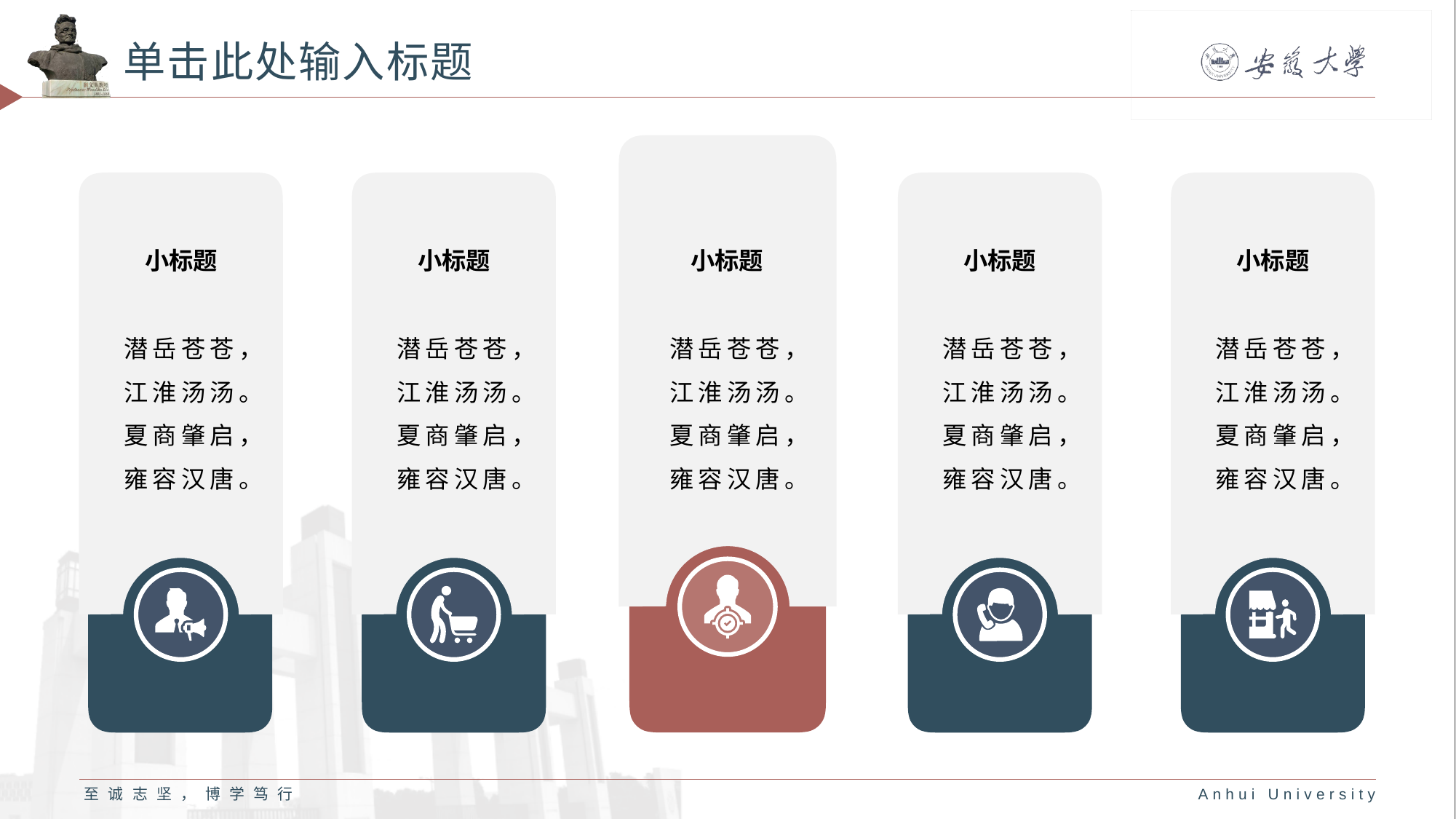

# 单击此处输入标题

小标题
潜岳苍苍，
江淮汤汤。
夏商肇启，
雍容汉唐。

小标题
潜岳苍苍，
江淮汤汤。
夏商肇启，
雍容汉唐。

小标题
潜岳苍苍，
江淮汤汤。
夏商肇启，
雍容汉唐。

小标题
潜岳苍苍，
江淮汤汤。
夏商肇启，
雍容汉唐。

小标题
潜岳苍苍，
江淮汤汤。
夏商肇启，
雍容汉唐。